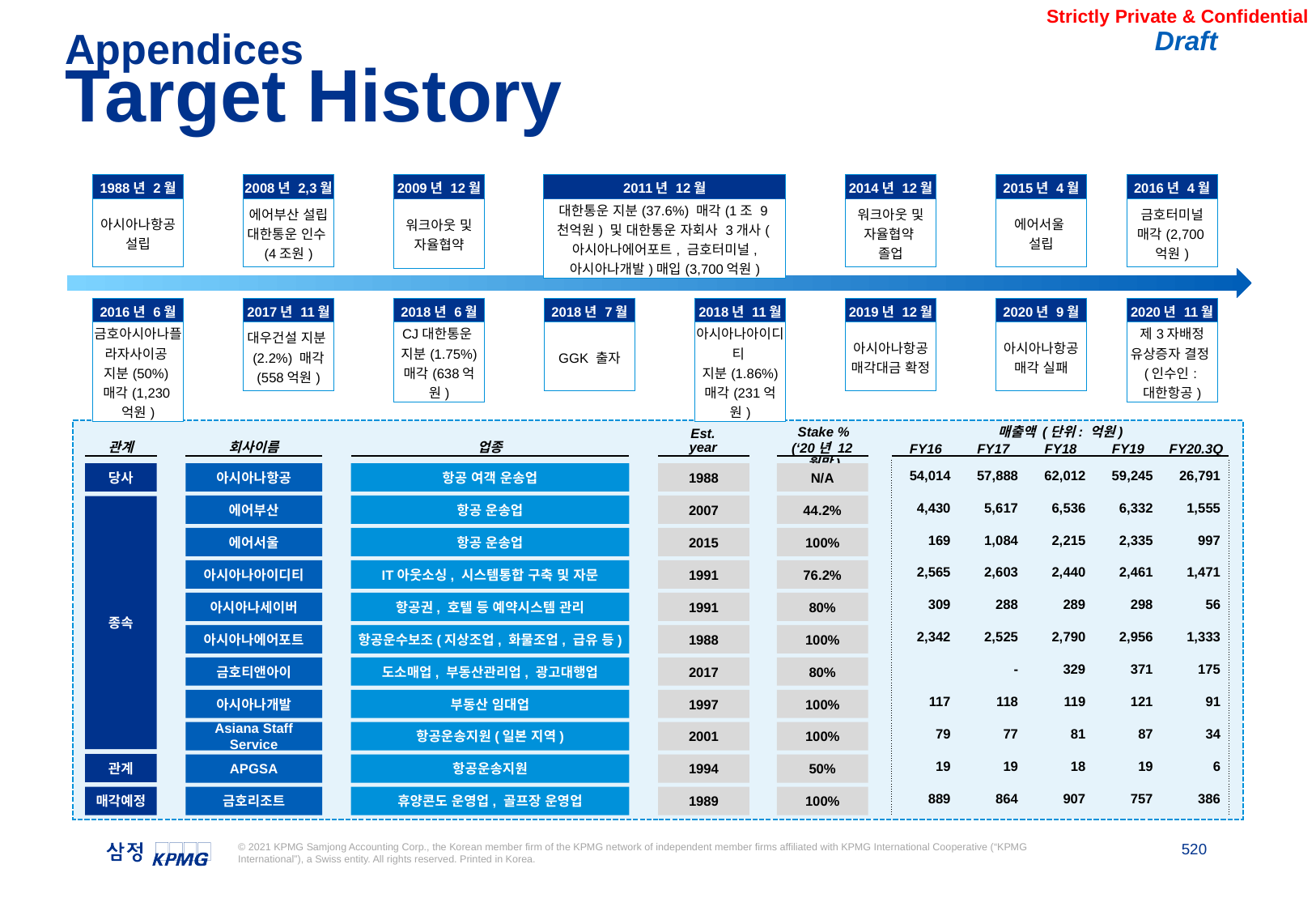

Appendices
Target History
| 1988년 2월 |
| --- |
| 아시아나항공 설립 |
| 2008년 2,3월 |
| --- |
| 에어부산 설립 대한통운 인수(4조원) |
| 2009년 12월 |
| --- |
| 워크아웃 및 자율협약 |
| 2011년 12월 |
| --- |
| 대한통운 지분(37.6%) 매각(1조 9천억원) 및 대한통운 자회사 3개사(아시아나에어포트, 금호터미널, 아시아나개발)매입(3,700억원) |
| 2014년 12월 |
| --- |
| 워크아웃 및 자율협약 졸업 |
| 2015년 4월 |
| --- |
| 에어서울 설립 |
| 2016년 4월 |
| --- |
| 금호터미널 매각(2,700억원) |

| 2016년 6월 |
| --- |
| 금호아시아나플라자사이공 지분(50%) 매각(1,230억원) |
| 2017년 11월 |
| --- |
| 대우건설 지분(2.2%) 매각 (558억원) |
| 2018년 6월 |
| --- |
| CJ대한통운 지분(1.75%) 매각(638억원) |
| 2018년 7월 |
| --- |
| GGK 출자 |
| 2018년 11월 |
| --- |
| 아시아나아이디티 지분(1.86%) 매각(231억원) |
| 2019년 12월 |
| --- |
| 아시아나항공 매각대금 확정 |
| 2020년 9월 |
| --- |
| 아시아나항공 매각 실패 |
| 2020년 11월 |
| --- |
| 제3자배정 유상증자 결정(인수인:대한항공) |
Stake %
(‘20년 12월말)
매출액 (단위: 억원)

Est.
year
관계
회사이름
업종
FY16
FY17
FY18
FY19
FY20.3Q
| 54,014 | 57,888 | 62,012 | 59,245 | 26,791 |
| --- | --- | --- | --- | --- |
| 4,430 | 5,617 | 6,536 | 6,332 | 1,555 |
| 169 | 1,084 | 2,215 | 2,335 | 997 |
| 2,565 | 2,603 | 2,440 | 2,461 | 1,471 |
| 309 | 288 | 289 | 298 | 56 |
| 2,342 | 2,525 | 2,790 | 2,956 | 1,333 |
|  | - | 329 | 371 | 175 |
| 117 | 118 | 119 | 121 | 91 |
| 79 | 77 | 81 | 87 | 34 |
| 19 | 19 | 18 | 19 | 6 |
| 889 | 864 | 907 | 757 | 386 |
당사
아시아나항공
항공 여객 운송업
1988
N/A
에어부산
항공 운송업
2007
44.2%
종속
에어서울
항공 운송업
2015
100%
아시아나아이디티
IT아웃소싱, 시스템통합 구축 및 자문
1991
76.2%
아시아나세이버
항공권, 호텔 등 예약시스템 관리
1991
80%
아시아나에어포트
항공운수보조(지상조업, 화물조업, 급유 등)
1988
100%
금호티앤아이
도소매업, 부동산관리업, 광고대행업
2017
80%
아시아나개발
부동산 임대업
1997
100%
Asiana Staff Service
항공운송지원(일본 지역)
2001
100%
관계
APGSA
항공운송지원
1994
50%
매각예정
금호리조트
휴양콘도 운영업, 골프장 운영업
1989
100%